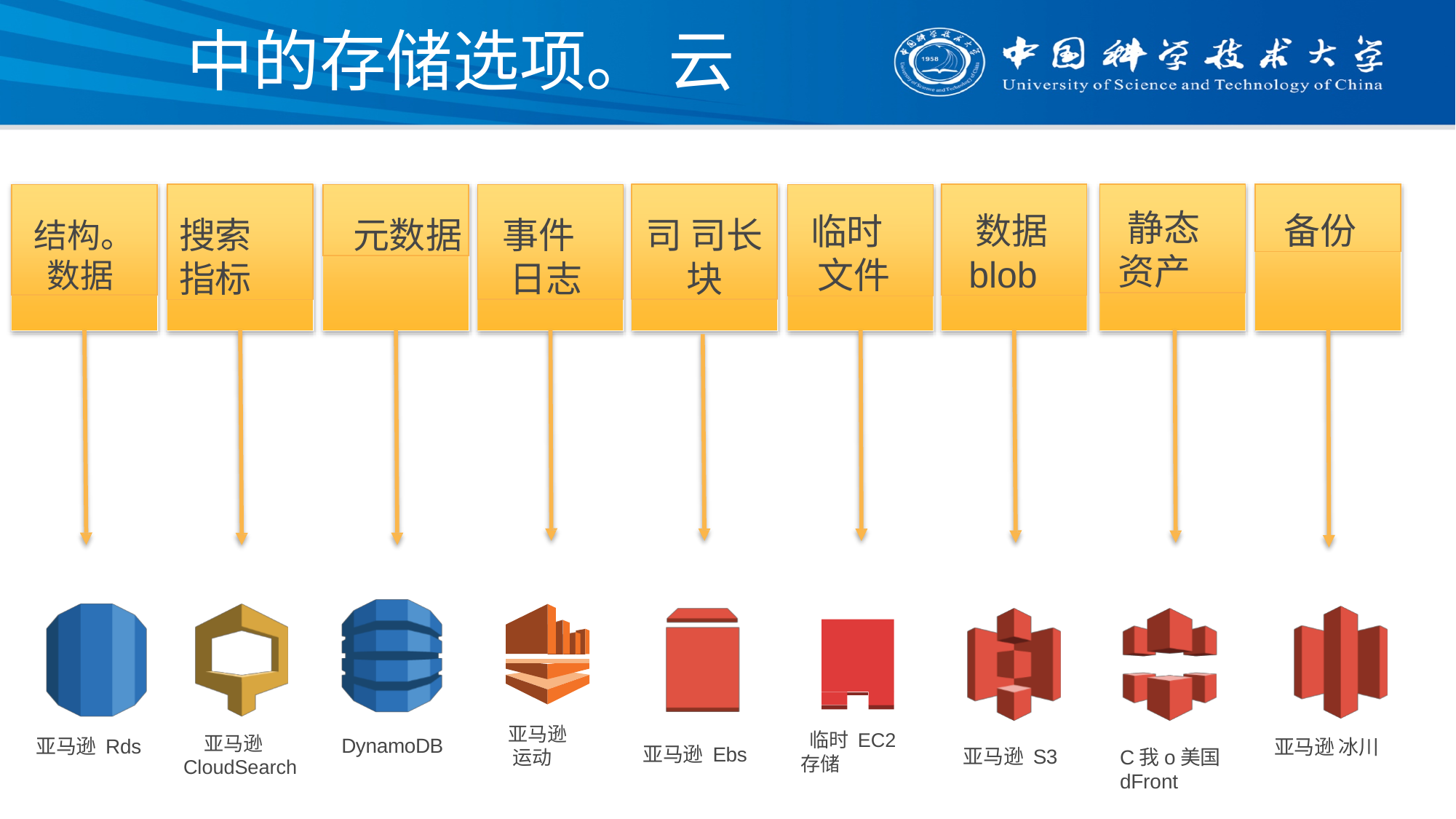

# 中的存储选项。 云

搜索
指标

司 司长
块

数据 blob

静态
资产

备份

结构。 数据

元数据

事件
日志

临时
文件

亚马逊运动
临时 EC2 存储
亚马逊 CloudSearch
DynamoDB
亚马逊 Rds
亚马逊 冰川
亚马逊 Ebs
亚马逊 S3
C我o美国dFront